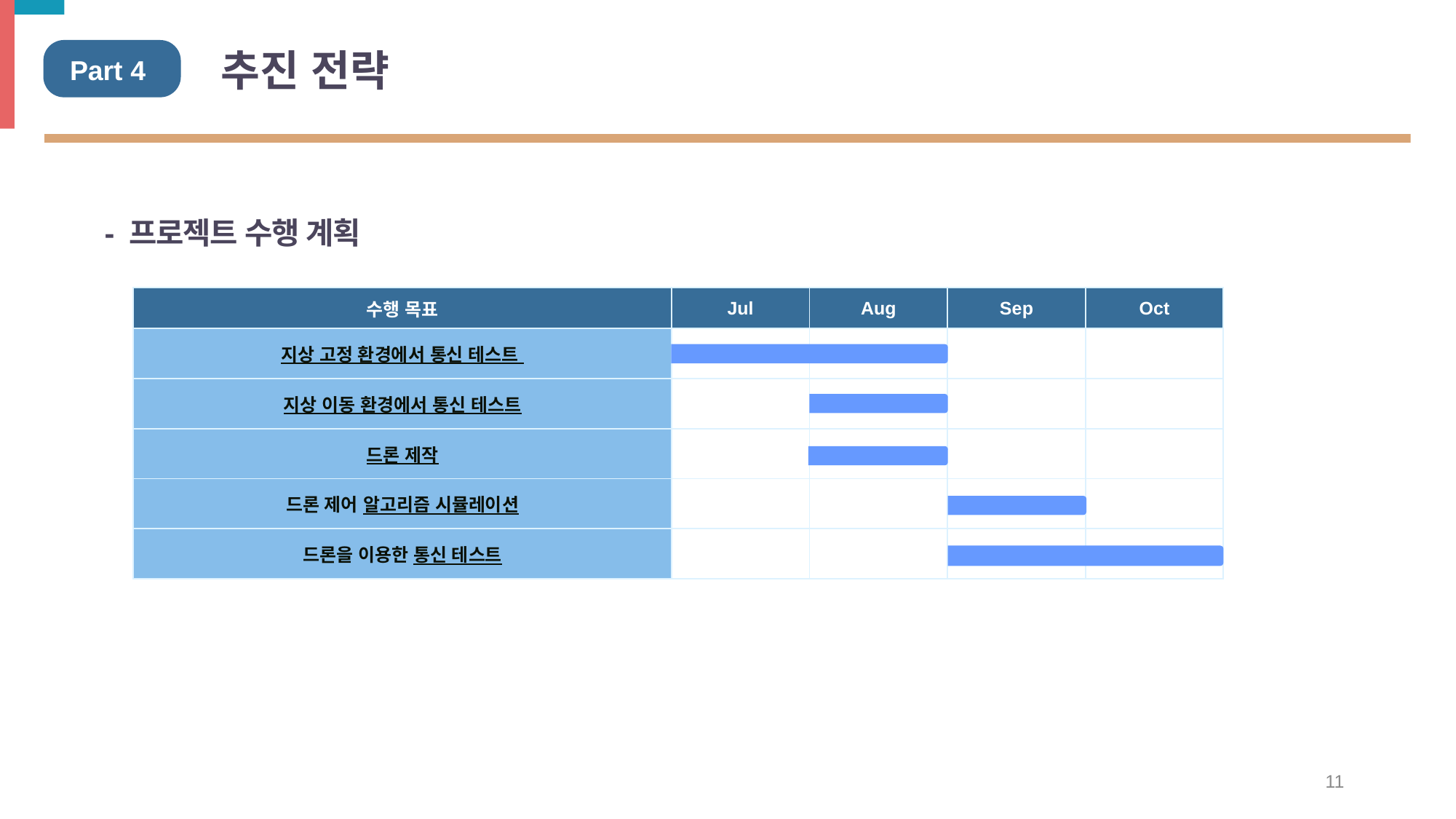

# 추진 전략
Part 4
- 프로젝트 수행 계획
| 수행 목표 | Jul | Aug | Sep | Oct |
| --- | --- | --- | --- | --- |
| 지상 고정 환경에서 통신 테스트 |  |  |  |  |
| 지상 이동 환경에서 통신 테스트 |  |  |  |  |
| 드론 제작 |  |  |  |  |
| 드론 제어 알고리즘 시뮬레이션 |  |  |  |  |
| 드론을 이용한 통신 테스트 |  |  |  |  |

11